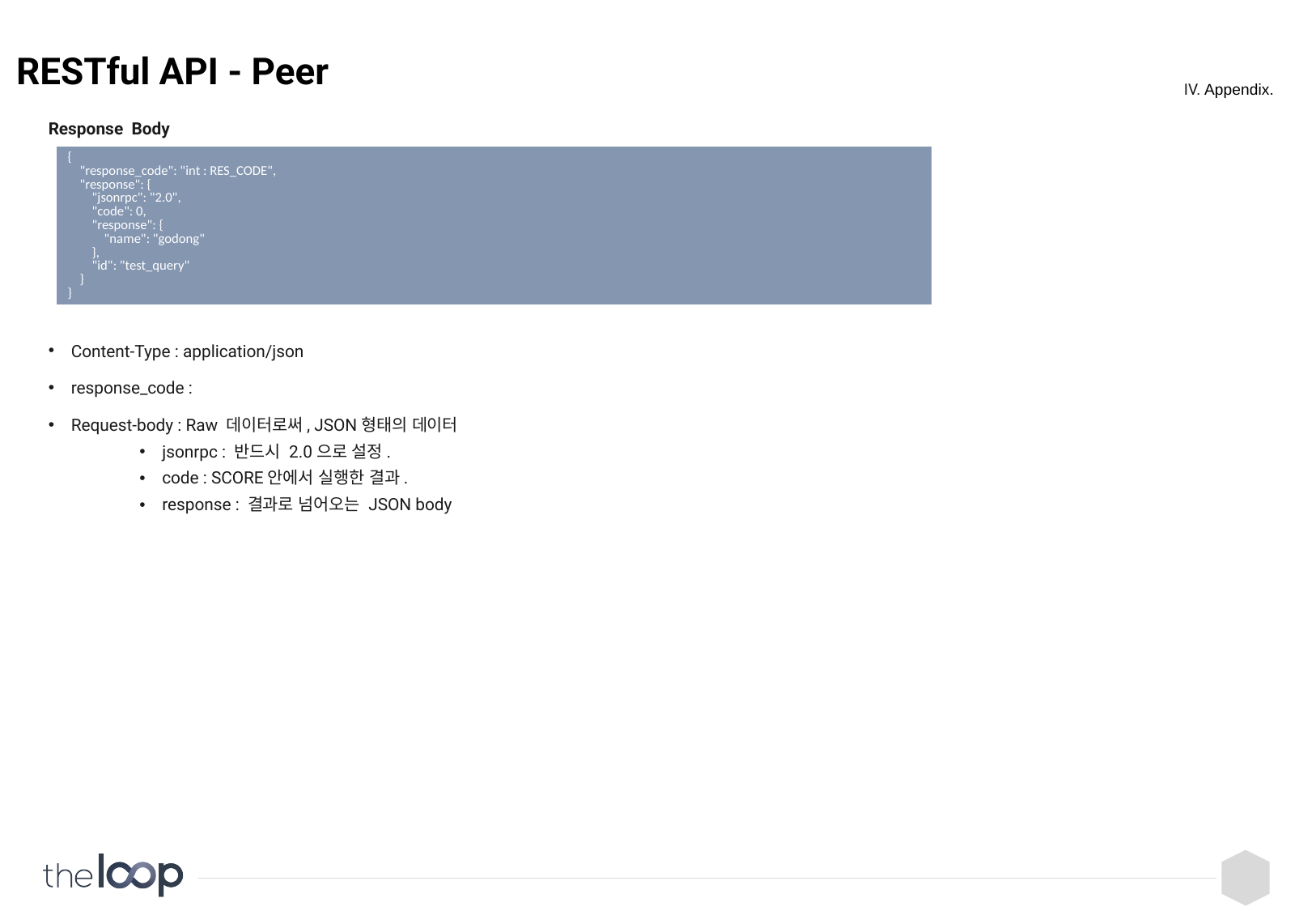

# RESTful API - Peer
IV. Appendix.
Response  Body

Content-Type : application/json
response_code :
Request-body : Raw 데이터로써, JSON형태의 데이터
jsonrpc : 반드시 2.0으로 설정.
code : SCORE안에서 실행한 결과.
response : 결과로 넘어오는 JSON body

| { "response\_code": "int : RES\_CODE", "response": { "jsonrpc": "2.0", "code": 0, "response": { "name": "godong" }, "id": "test\_query" } } |
| --- |